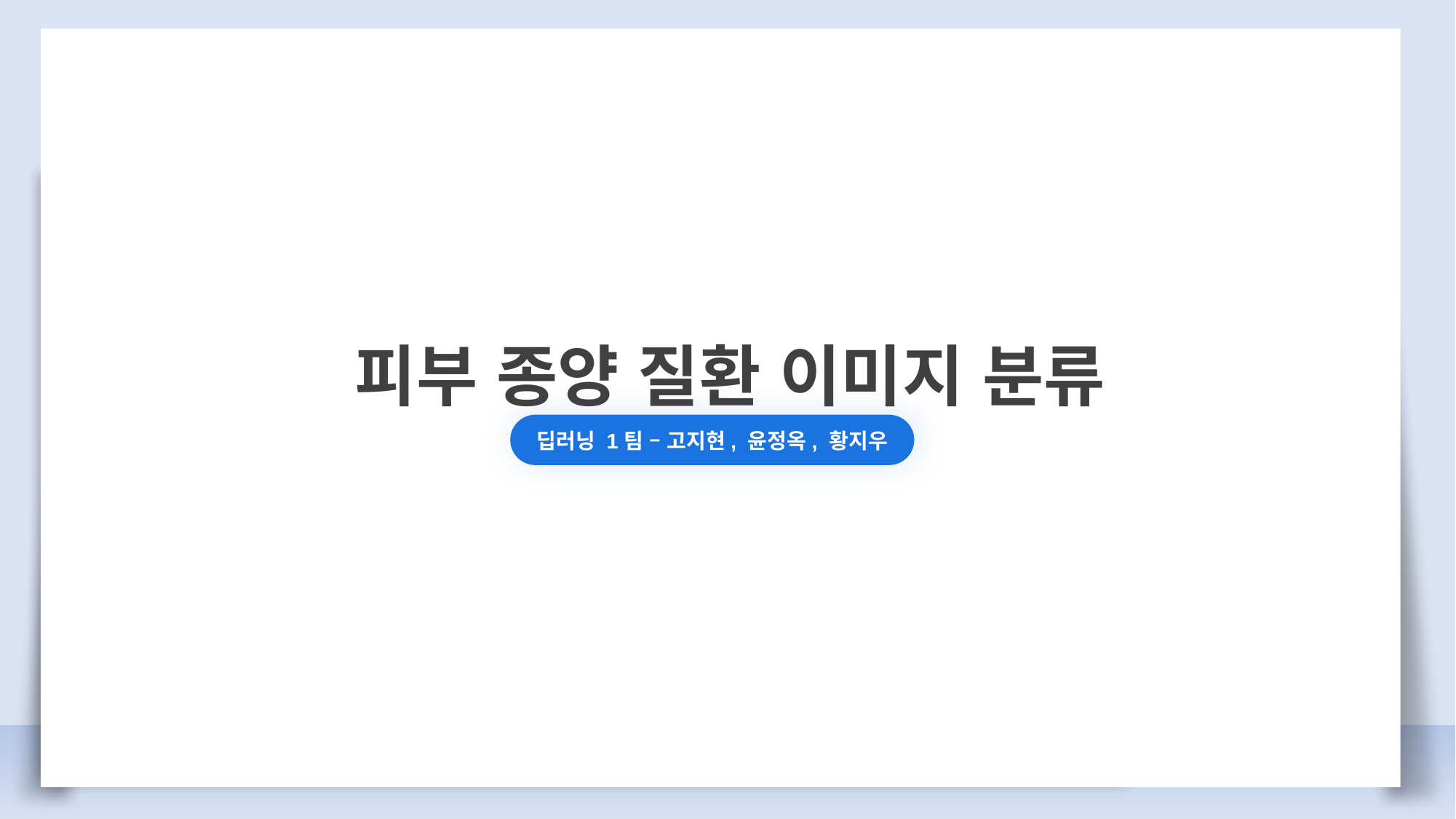

피부 종양 질환 이미지 분류
딥러닝 1팀 – 고지현, 윤정옥, 황지우